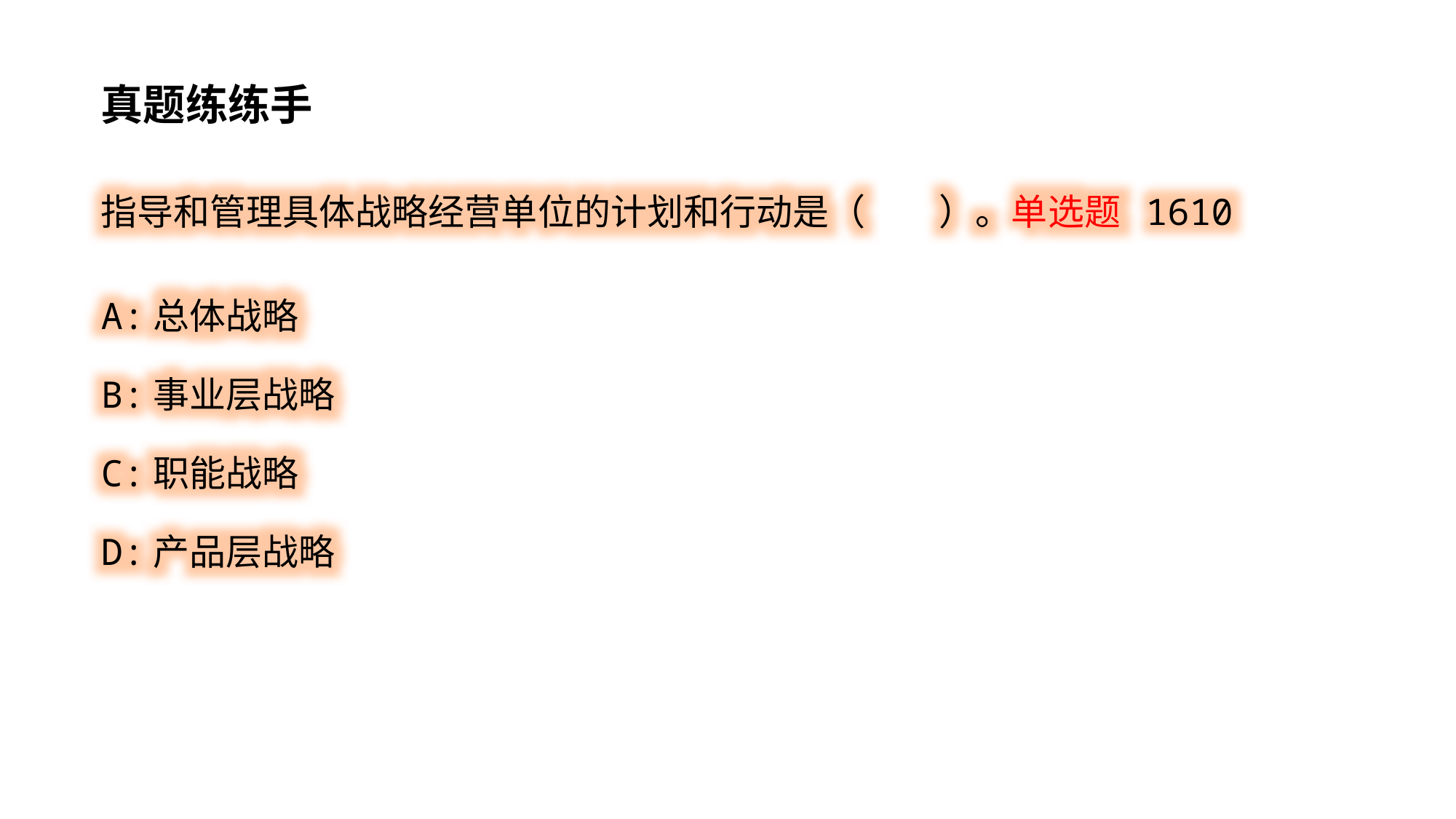

真题练练手
指导和管理具体战略经营单位的计划和行动是（         ）。单选题  1610

A:总体战略

B:事业层战略

C:职能战略

D:产品层战略